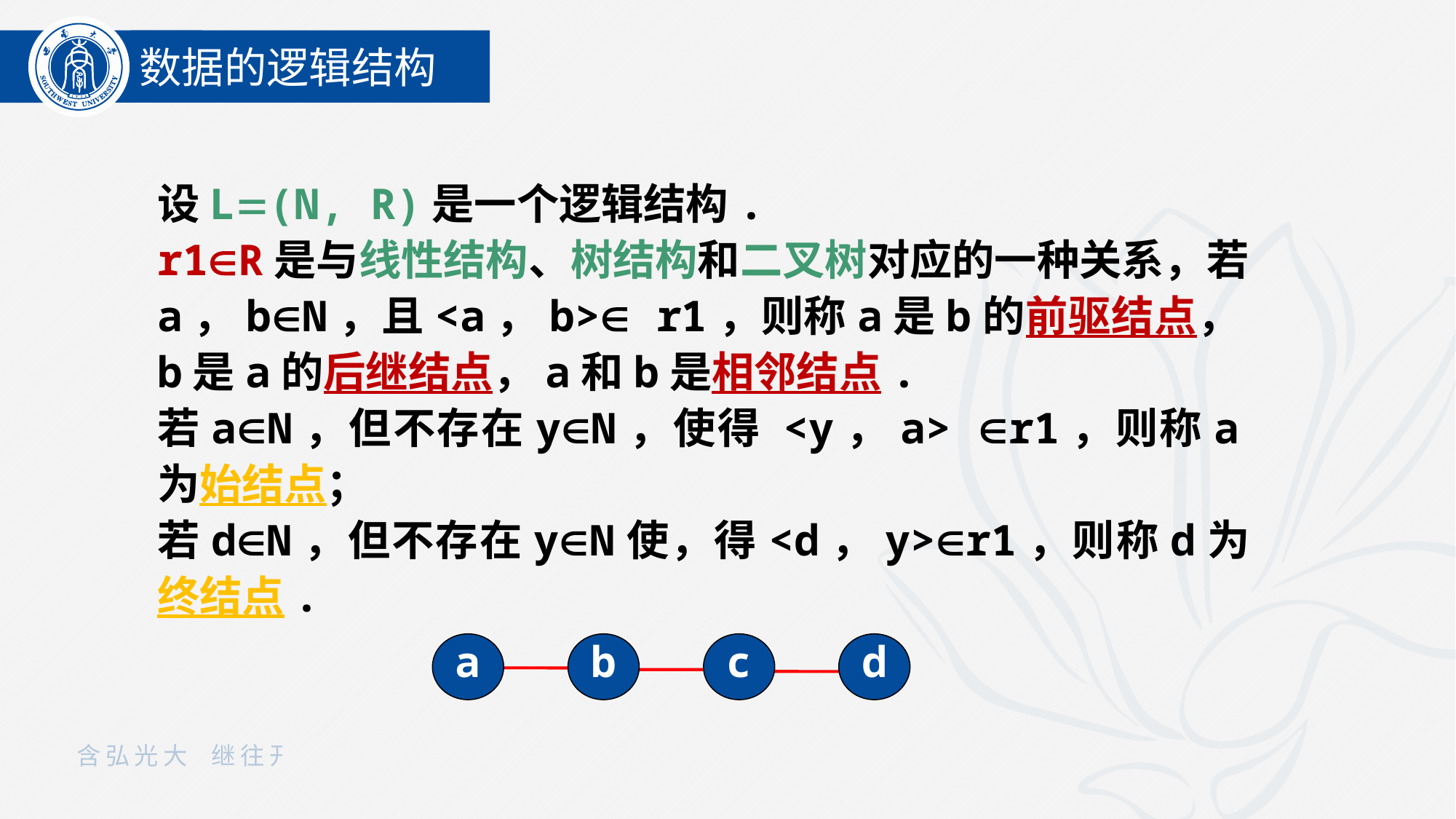

数据的逻辑结构
设L=(N, R)是一个逻辑结构.
r1∈R是与线性结构、树结构和二叉树对应的一种关系，若a，b∈N，且<a，b>∈ r1，则称a是b的前驱结点，b是a的后继结点，a和b是相邻结点.
若a∈N，但不存在y∈N，使得 <y，a> ∈r1，则称a为始结点；
若d∈N，但不存在y∈N使，得<d，y>∈r1，则称d为终结点.
a
b
c
d